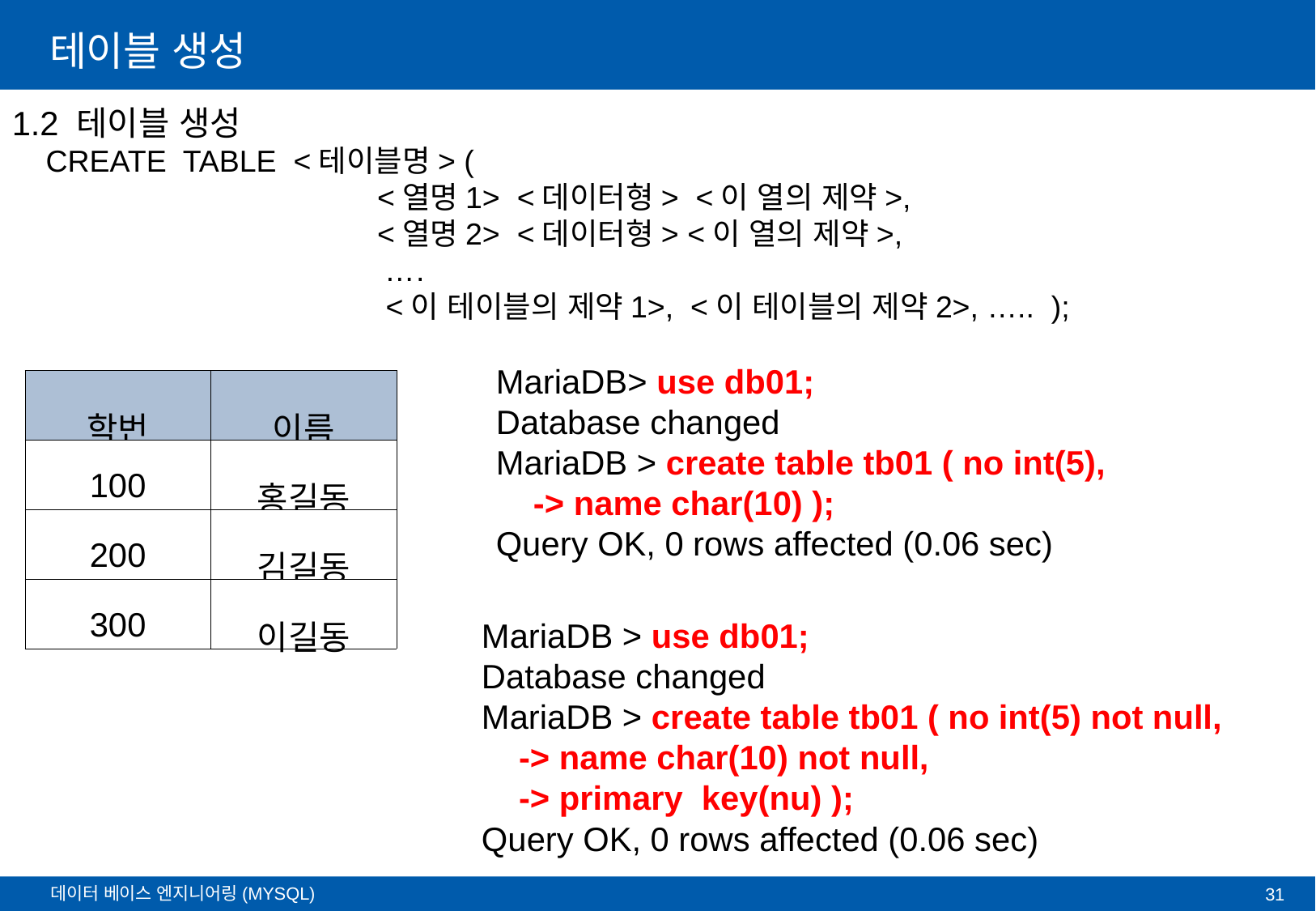

# 테이블 생성
1.2 테이블 생성
    CREATE  TABLE  <테이블명> (
                                           <열명1>  <데이터형>  <이 열의 제약>,
                                           <열명2>  <데이터형> <이 열의 제약>,
                                            ….
                                            <이 테이블의 제약1>,  <이 테이블의 제약2>, …..  );
MariaDB> use db01;
Database changed
MariaDB > create table tb01 ( no int(5),
    -> name char(10) );
Query OK, 0 rows affected (0.06 sec)
| 학번 | 이름 |
| --- | --- |
| 100 | 홍길동 |
| 200 | 김길동 |
| 300 | 이길동 |
MariaDB > use db01;
Database changed
MariaDB > create table tb01 ( no int(5) not null,
    -> name char(10) not null,
    -> primary  key(nu) );
Query OK, 0 rows affected (0.06 sec)
31